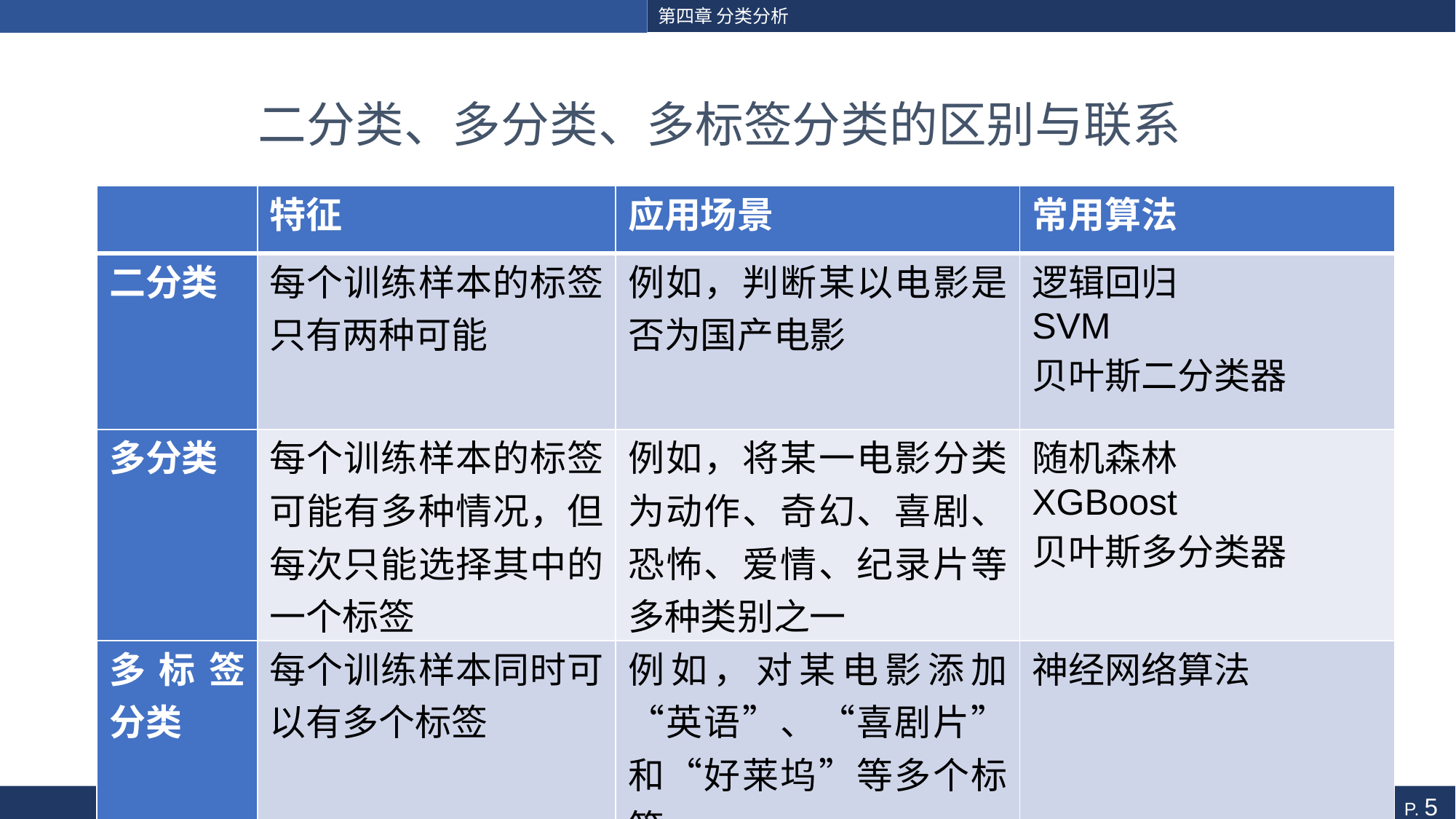

# 二分类、多分类、多标签分类的区别与联系
|  | 特征 | 应用场景 | 常用算法 |
| --- | --- | --- | --- |
| 二分类 | 每个训练样本的标签只有两种可能 | 例如，判断某以电影是否为国产电影 | 逻辑回归 SVM 贝叶斯二分类器 |
| 多分类 | 每个训练样本的标签可能有多种情况，但每次只能选择其中的一个标签 | 例如，将某一电影分类为动作、奇幻、喜剧、恐怖、爱情、纪录片等多种类别之一 | 随机森林 XGBoost 贝叶斯多分类器 |
| 多标签分类 | 每个训练样本同时可以有多个标签 | 例如，对某电影添加“英语”、“喜剧片”和“好莱坞”等多个标签 | 神经网络算法 |